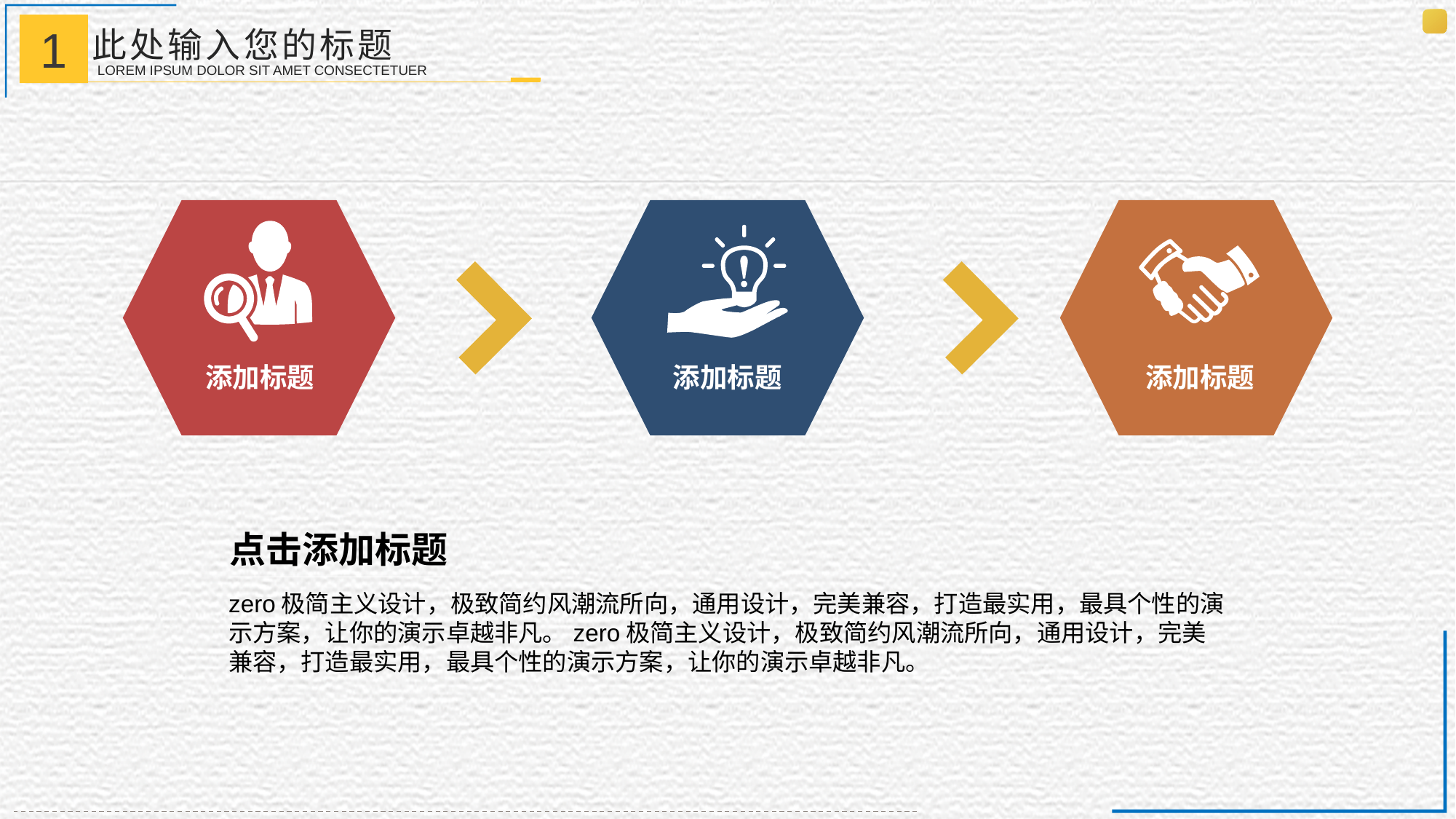

此处输入您的标题
1
LOREM IPSUM DOLOR SIT AMET CONSECTETUER

添加标题
添加标题
添加标题
点击添加标题
zero极简主义设计，极致简约风潮流所向，通用设计，完美兼容，打造最实用，最具个性的演示方案，让你的演示卓越非凡。zero极简主义设计，极致简约风潮流所向，通用设计，完美兼容，打造最实用，最具个性的演示方案，让你的演示卓越非凡。